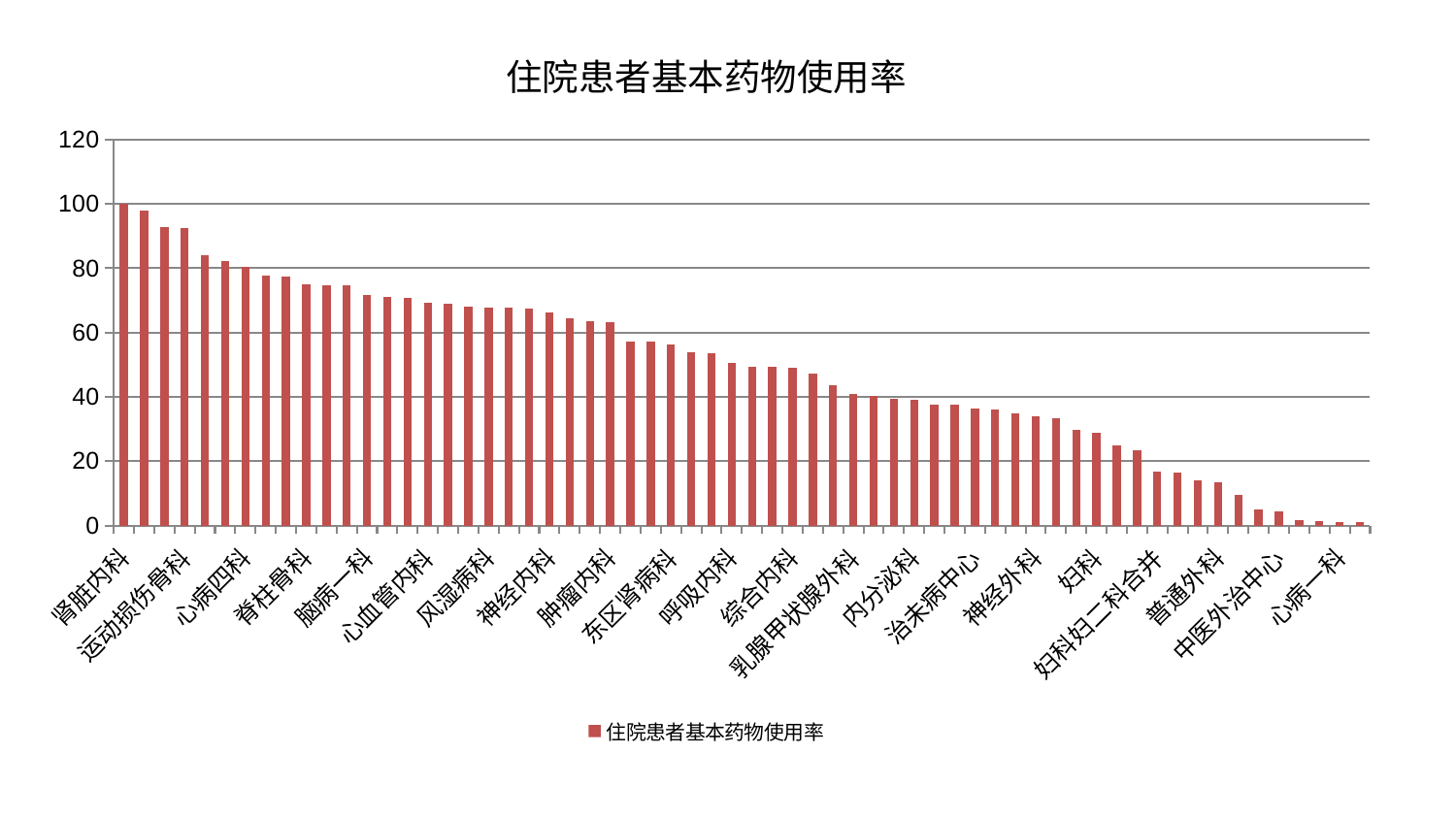

### Chart: 住院患者基本药物使用率

| Category | 住院患者基本药物使用率 |
|---|---|
| 肾脏内科 | 100.0 |
| 脾胃科消化科合并 | 97.91095781383049 |
| 儿科 | 92.77585433950394 |
| 运动损伤骨科 | 92.53859665912024 |
| 针灸科 | 84.08117520605268 |
| 脾胃病科 | 82.3554336251868 |
| 心病四科 | 80.3532811459378 |
| 美容皮肤科 | 77.59566187209988 |
| 血液科 | 77.34286435937855 |
| 脊柱骨科 | 75.01641637390246 |
| 关节骨科 | 74.71926079334422 |
| 肝胆外科 | 74.6204602389402 |
| 脑病一科 | 71.78435612465562 |
| 小儿推拿科 | 71.18539728897237 |
| 皮肤科 | 70.77009677338411 |
| 心血管内科 | 69.27177732643278 |
| 微创骨科 | 68.93733154503644 |
| 脑病三科 | 68.1595769624966 |
| 风湿病科 | 67.7004586720233 |
| 消化内科 | 67.65216008222258 |
| 创伤骨科 | 67.57946499909423 |
| 神经内科 | 66.30966846788297 |
| 康复科 | 64.4681547860368 |
| 推拿科 | 63.60897281372763 |
| 肿瘤内科 | 63.155425023168036 |
| 脑病二科 | 57.34429111648904 |
| 显微骨科 | 57.173223909013885 |
| 东区肾病科 | 56.24660351470008 |
| 耳鼻喉科 | 54.02166981385171 |
| 口腔科 | 53.510211776735325 |
| 呼吸内科 | 50.51708726040098 |
| 小儿骨科 | 49.45527580776878 |
| 肝病科 | 49.22702508957653 |
| 综合内科 | 48.972917825276205 |
| 中医经典科 | 47.3798954936095 |
| 眼科 | 43.59147271361312 |
| 乳腺甲状腺外科 | 40.94153592025901 |
| 泌尿外科 | 40.1322955829576 |
| 心病二科 | 39.36333726600096 |
| 内分泌科 | 39.15046720280309 |
| 东区重症医学科 | 37.70450673476807 |
| 肾病科 | 37.45405799936632 |
| 治未病中心 | 36.381847218280164 |
| 西区重症医学科 | 35.96910380955509 |
| 周围血管科 | 34.90595619113489 |
| 神经外科 | 33.87892544344332 |
| 老年医学科 | 33.290623172551314 |
| 胸外科 | 29.695825562384286 |
| 妇科 | 28.712666936840886 |
| 产科 | 25.00813935492277 |
| 心病三科 | 23.328000236251835 |
| 妇科妇二科合并 | 16.637154140530814 |
| 身心医学科 | 16.417104604705457 |
| 重症医学科 | 13.961372533895108 |
| 普通外科 | 13.314452486537691 |
| 男科 | 9.566500453752942 |
| 妇二科 | 4.869969635366424 |
| 中医外治中心 | 4.388156556944025 |
| 肛肠科 | 1.742232420070788 |
| 骨科 | 1.2891804654711991 |
| 心病一科 | 1.0030786913952983 |
| 医院 | 0.9635596312577405 |
113